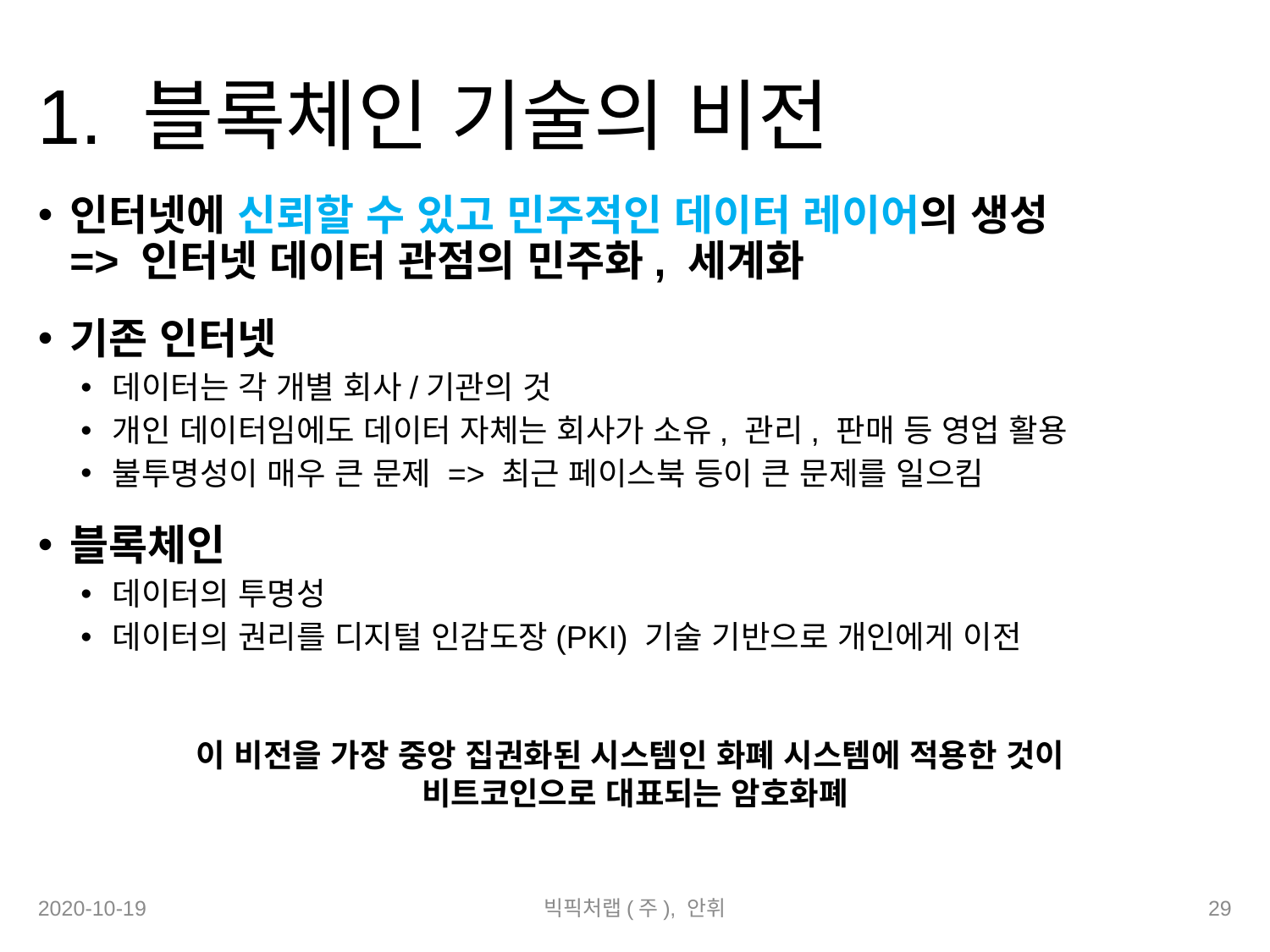

# 1. 블록체인 기술의 비전
인터넷에 신뢰할 수 있고 민주적인 데이터 레이어의 생성
=> 인터넷 데이터 관점의 민주화, 세계화
기존 인터넷
데이터는 각 개별 회사/기관의 것
개인 데이터임에도 데이터 자체는 회사가 소유, 관리, 판매 등 영업 활용
불투명성이 매우 큰 문제 => 최근 페이스북 등이 큰 문제를 일으킴
블록체인
데이터의 투명성
데이터의 권리를 디지털 인감도장(PKI) 기술 기반으로 개인에게 이전
이 비전을 가장 중앙 집권화된 시스템인 화폐 시스템에 적용한 것이
비트코인으로 대표되는 암호화폐
29
2020-10-19
빅픽처랩(주), 안휘